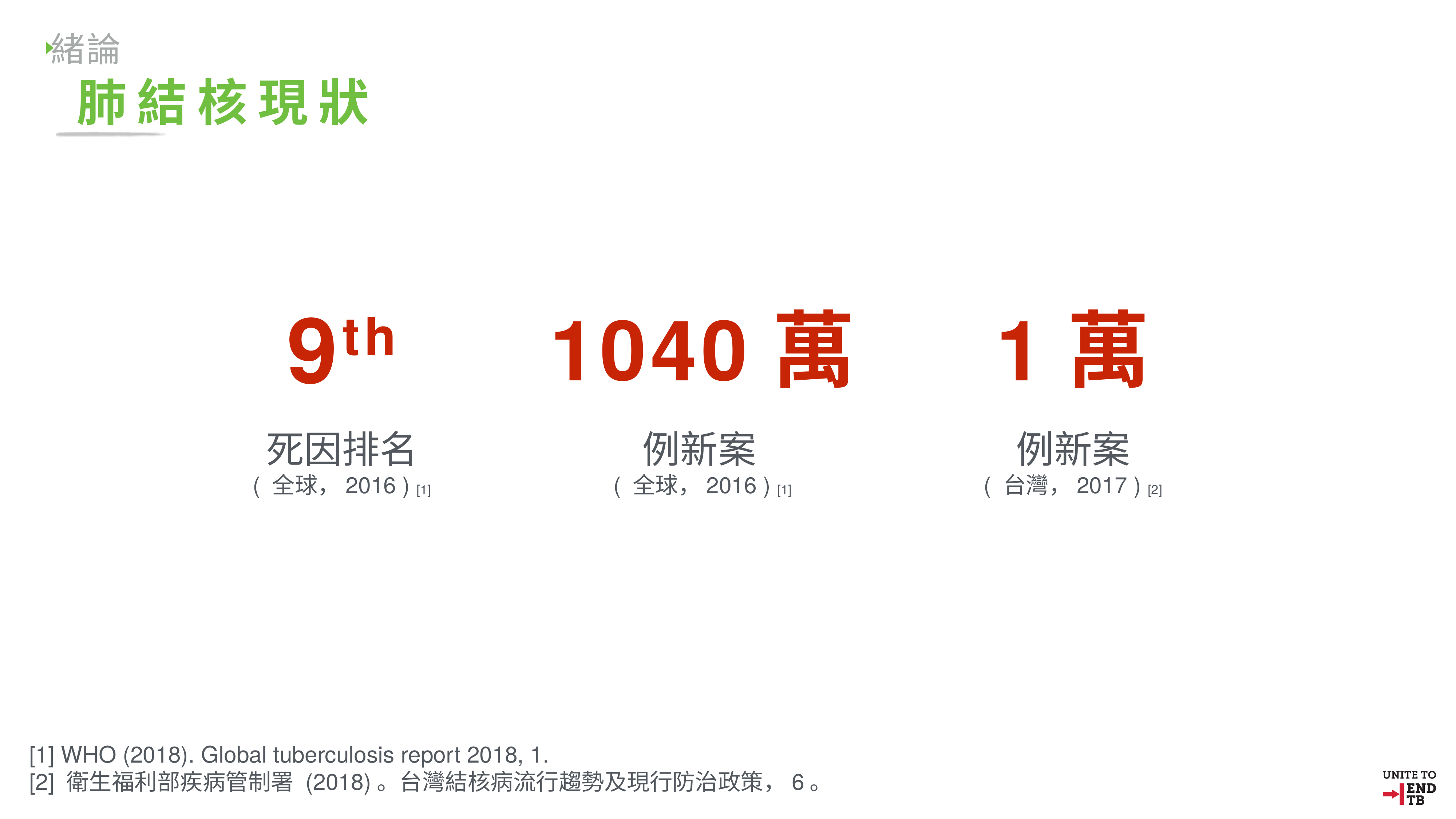

4
緒論
肺結核現狀
1040萬
1萬
9th
死因排名
( 全球，2016 ) [1]
例新案
( 全球，2016 ) [1]
例新案
( 台灣，2017 ) [2]
[1] WHO (2018). Global tuberculosis report 2018, 1.
[2] 衛生福利部疾病管制署 (2018)。台灣結核病流行趨勢及現行防治政策，6。